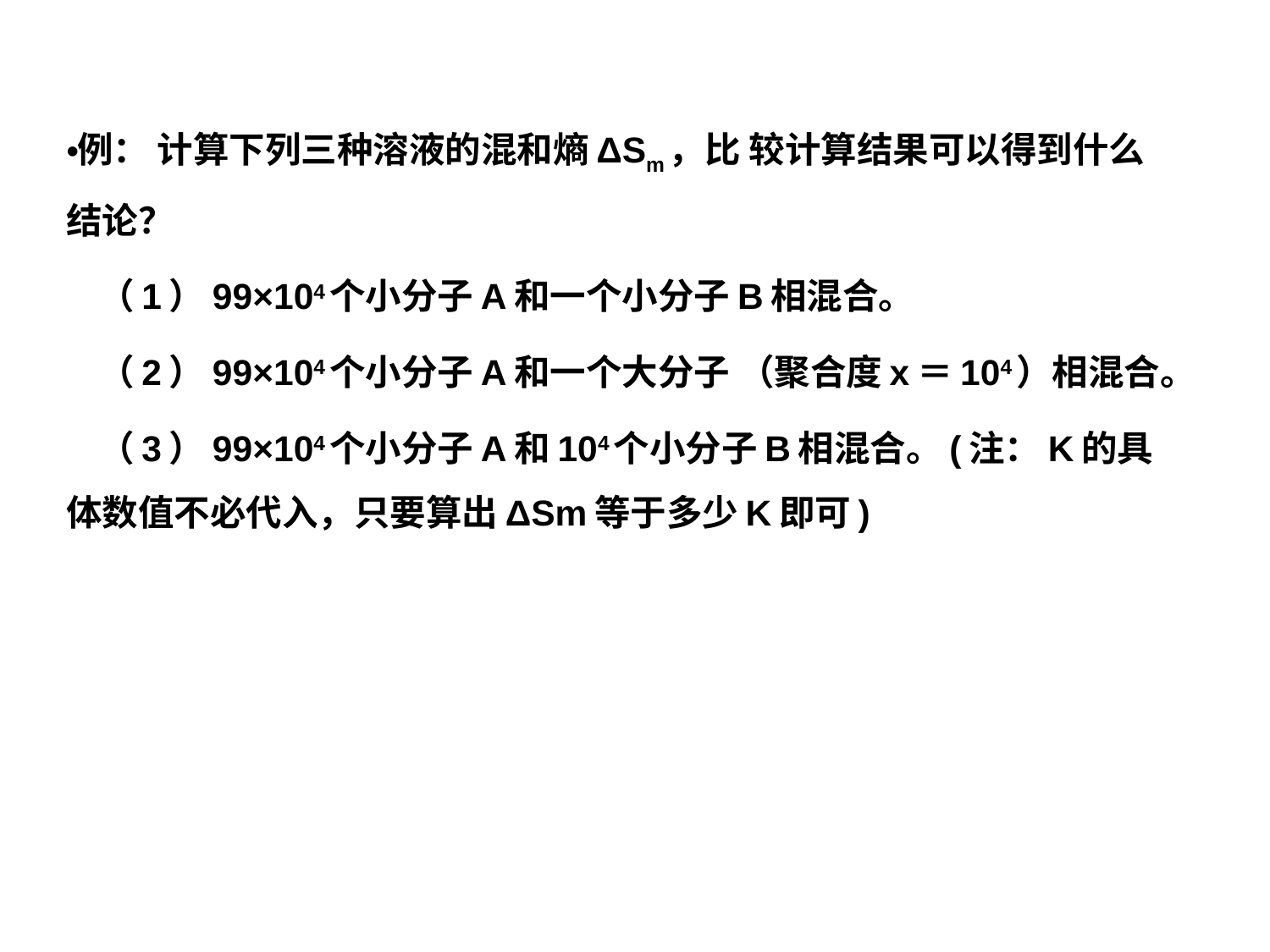

例： 计算下列三种溶液的混和熵ΔSm，比 较计算结果可以得到什么结论？
   （1）99×104个小分子A和一个小分子B相混合。
   （2）99×104个小分子A和一个大分子 （聚合度x＝104）相混合。
   （3）99×104个小分子A和104个小分子B相混合。(注：K的具体数值不必代入，只要算出ΔSm等于多少K即可)